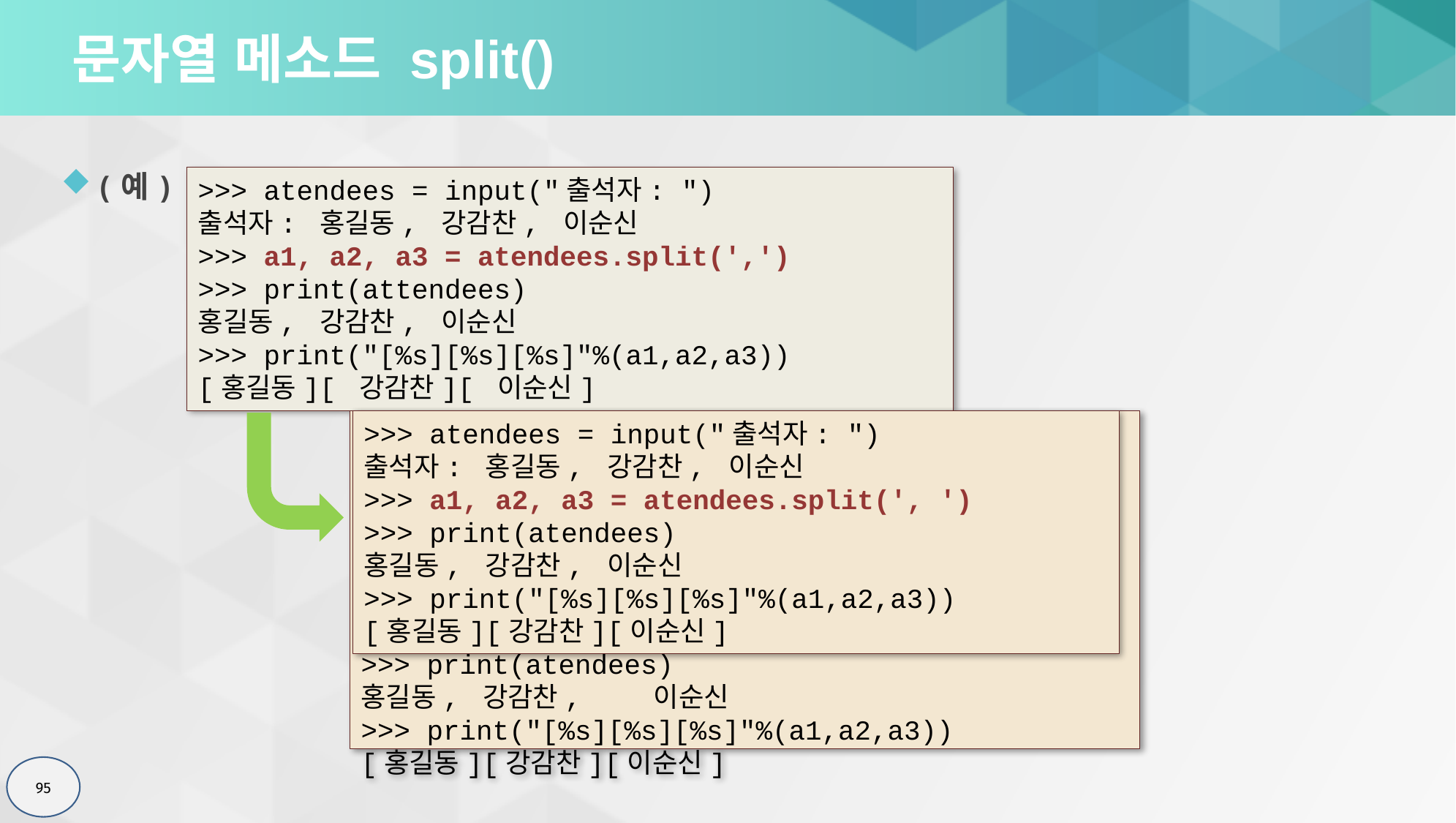

# 문자열 메소드 split()
(예)

>>> atendees = input("출석자: ")
출석자: 홍길동, 강감찬, 이순신
>>> a1, a2, a3 = atendees.split(',')
>>> print(attendees)
홍길동, 강감찬, 이순신
>>> print("[%s][%s][%s]"%(a1,a2,a3))
[홍길동][ 강감찬][ 이순신]
>>> atendees = input("출석자: ")
출석자: 홍길동, 강감찬, 이순신
>>> a1, a2, a3 = atendees.split(', ')
>>> print(atendees)
홍길동, 강감찬, 이순신
>>> print("[%s][%s][%s]"%(a1,a2,a3))
[홍길동][강감찬][이순신]
>>> atendees = input("출석자: ")
출석자: 홍길동, 강감찬,    이순신
>>> a1, a2, a3 = atendees.split(',')
>>> a1 = a1.lstrip()   # "홍길동" => "홍길동"
>>> a2 = a2.lstrip()   # " 강감찬" => "강감찬"
>>> a3 = a3.lstrip()   # "    이순신" => "이순신"
>>> print(atendees)
홍길동, 강감찬,    이순신
>>> print("[%s][%s][%s]"%(a1,a2,a3))
[홍길동][강감찬][이순신]